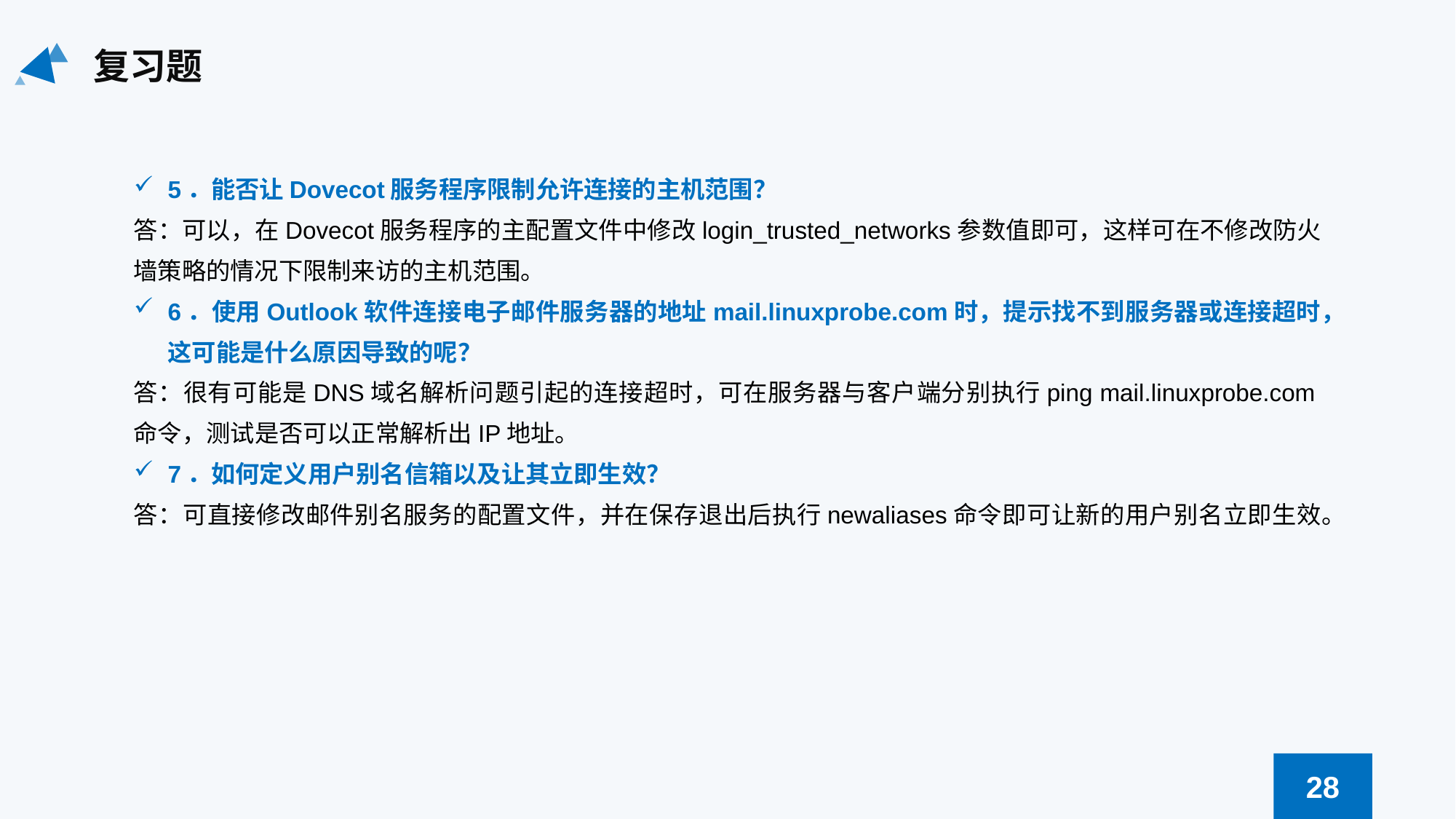

复习题

5．能否让Dovecot服务程序限制允许连接的主机范围？
答：可以，在Dovecot服务程序的主配置文件中修改login_trusted_networks参数值即可，这样可在不修改防火墙策略的情况下限制来访的主机范围。
6．使用Outlook软件连接电子邮件服务器的地址mail.linuxprobe.com时，提示找不到服务器或连接超时，这可能是什么原因导致的呢？
答：很有可能是DNS域名解析问题引起的连接超时，可在服务器与客户端分别执行ping mail.linuxprobe.com命令，测试是否可以正常解析出IP地址。
7．如何定义用户别名信箱以及让其立即生效？
答：可直接修改邮件别名服务的配置文件，并在保存退出后执行newaliases命令即可让新的用户别名立即生效。

28